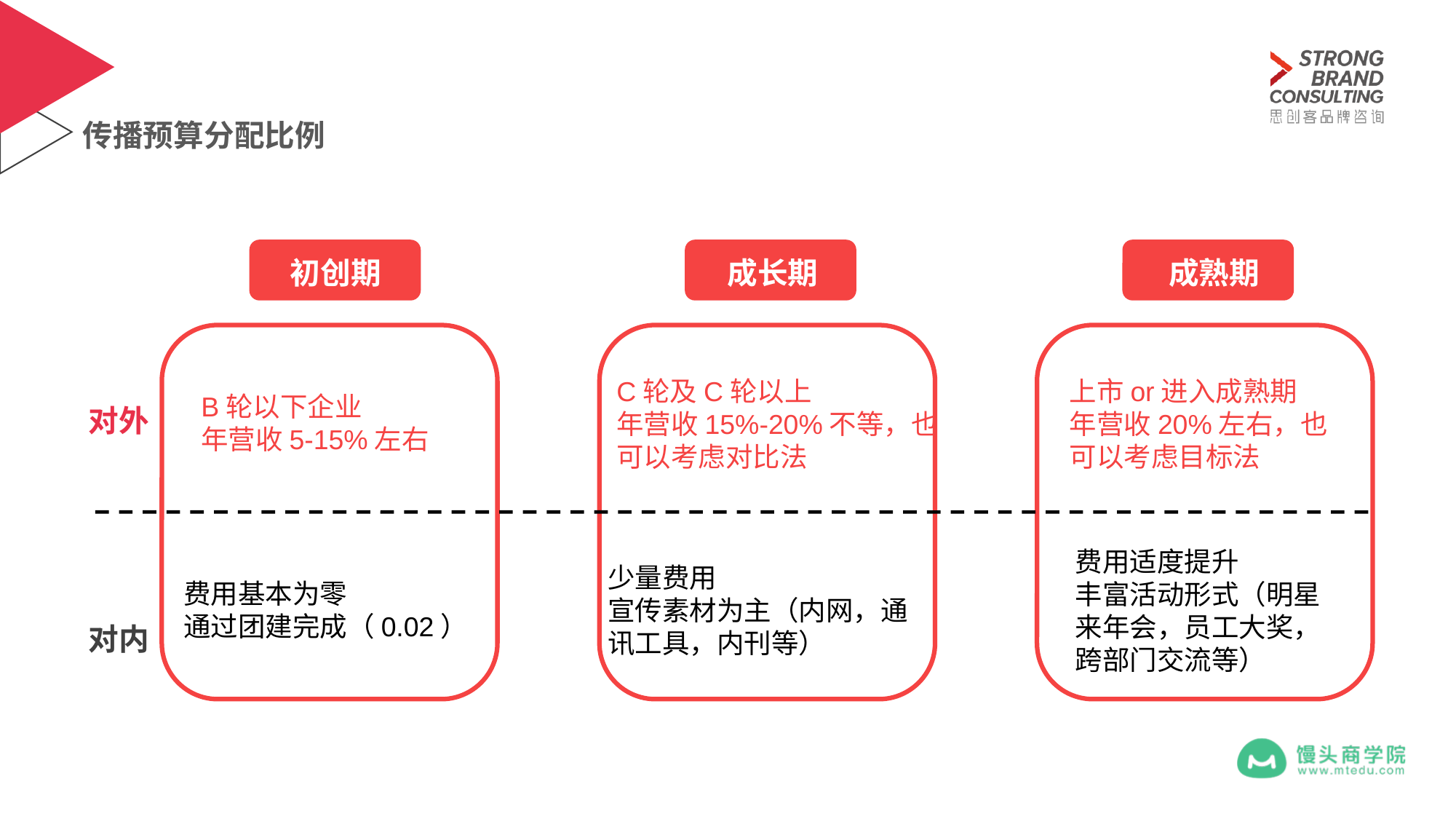

# 传播预算分配比例

初创期
成长期
成熟期

C轮及C轮以上
年营收15%-20%不等，也可以考虑对比法
上市or进入成熟期
年营收20%左右，也可以考虑目标法
B轮以下企业
年营收5-15%左右
对外
费用适度提升
丰富活动形式（明星来年会，员工大奖，跨部门交流等）
少量费用
宣传素材为主（内网，通讯工具，内刊等）
费用基本为零
通过团建完成（0.02）
对内